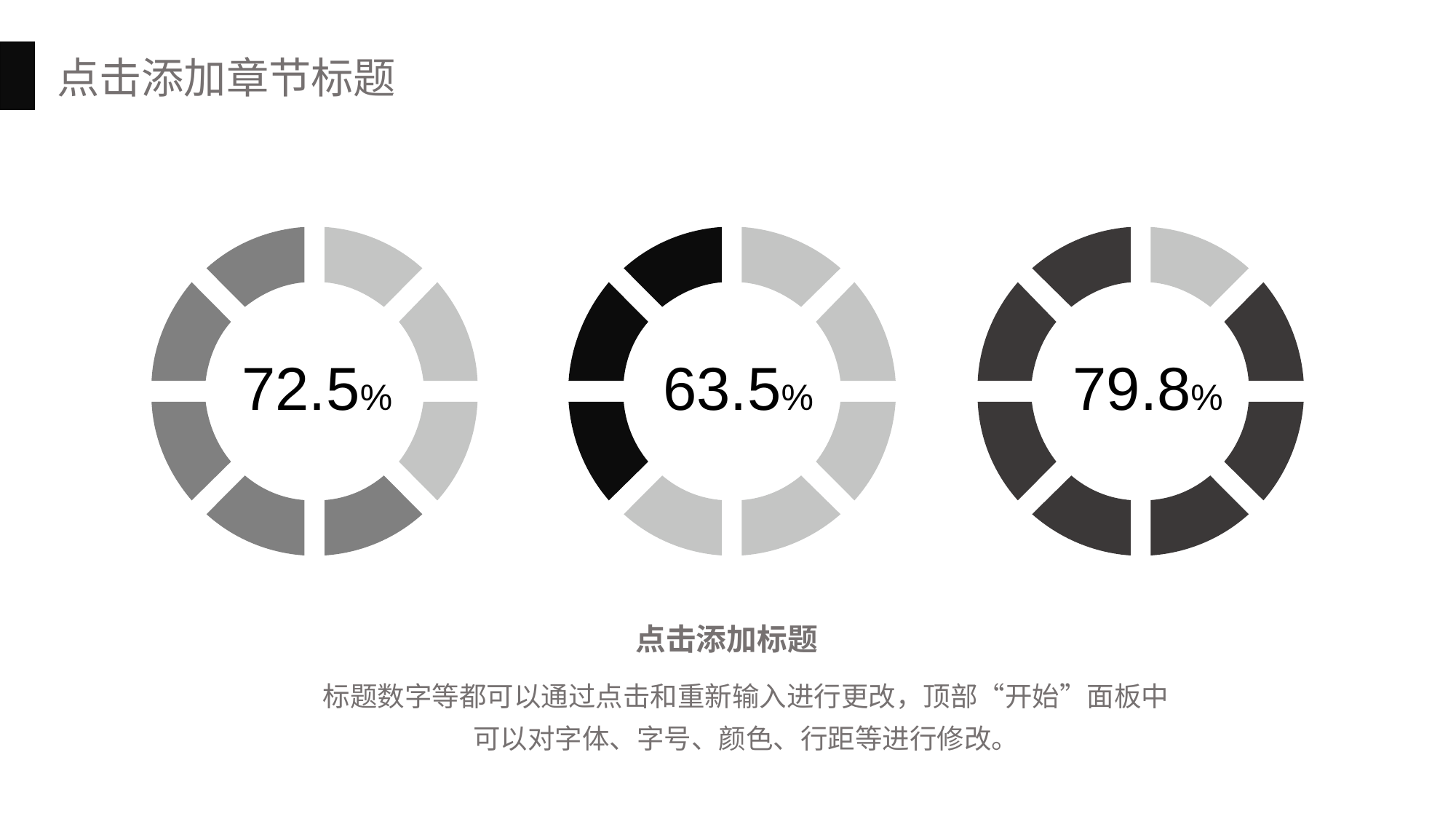

点击添加章节标题

72.5%
63.5%
79.8%
点击添加标题
标题数字等都可以通过点击和重新输入进行更改，顶部“开始”面板中可以对字体、字号、颜色、行距等进行修改。